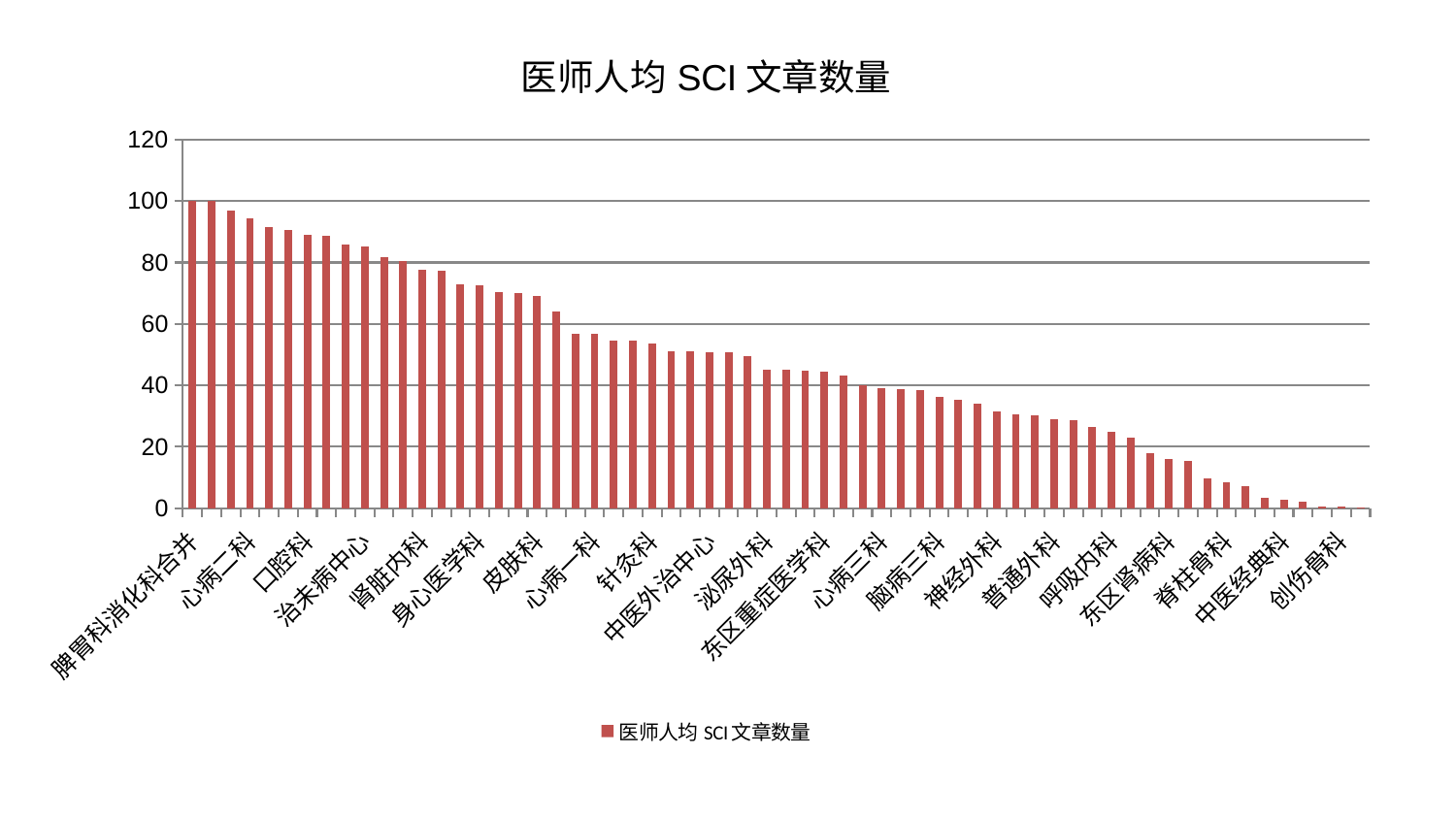

### Chart: 医师人均SCI文章数量

| Category | 医师人均SCI文章数量 |
|---|---|
| 脾胃科消化科合并 | 100.0 |
| 老年医学科 | 99.9208497865709 |
| 脑病一科 | 96.80806504964366 |
| 心病二科 | 94.3350376415543 |
| 肿瘤内科 | 91.50071476673797 |
| 显微骨科 | 90.5147633291396 |
| 口腔科 | 89.16410613866424 |
| 产科 | 88.81897333080867 |
| 肾病科 | 85.9990571750776 |
| 治未病中心 | 85.17024379212016 |
| 运动损伤骨科 | 81.81141028651629 |
| 小儿推拿科 | 80.63541858311103 |
| 肾脏内科 | 77.7481294062401 |
| 西区重症医学科 | 77.42974063725049 |
| 肝胆外科 | 73.07401636110222 |
| 身心医学科 | 72.44846747046728 |
| 眼科 | 70.3152363657481 |
| 骨科 | 70.13224317512513 |
| 皮肤科 | 69.18309386062742 |
| 美容皮肤科 | 63.96853576917301 |
| 乳腺甲状腺外科 | 56.9283118249697 |
| 心病一科 | 56.69333062106226 |
| 男科 | 54.67956319441901 |
| 脑病二科 | 54.515231605996206 |
| 针灸科 | 53.76713549486608 |
| 风湿病科 | 51.20668803573379 |
| 周围血管科 | 50.97756817908006 |
| 中医外治中心 | 50.856093343283106 |
| 肝病科 | 50.74083131698135 |
| 儿科 | 49.48356694420134 |
| 泌尿外科 | 45.165398836591926 |
| 微创骨科 | 45.061311665741364 |
| 康复科 | 44.803509754645546 |
| 东区重症医学科 | 44.5889240980531 |
| 耳鼻喉科 | 43.07936879730315 |
| 内分泌科 | 39.97136041760148 |
| 心病三科 | 39.21235042244376 |
| 心病四科 | 38.93228697883554 |
| 妇二科 | 38.476307589372134 |
| 脑病三科 | 36.36619638236463 |
| 消化内科 | 35.39732264943015 |
| 医院 | 34.09187332844195 |
| 神经外科 | 31.509252445267776 |
| 妇科妇二科合并 | 30.44818987327909 |
| 脾胃病科 | 30.13000707162919 |
| 普通外科 | 28.900181162244078 |
| 推拿科 | 28.599189956619004 |
| 血液科 | 26.48086024326808 |
| 呼吸内科 | 24.89261687584447 |
| 关节骨科 | 22.85332398800438 |
| 心血管内科 | 17.782442342740104 |
| 东区肾病科 | 16.009524749556483 |
| 综合内科 | 15.4127678626877 |
| 重症医学科 | 9.785023056601519 |
| 脊柱骨科 | 8.325920366780057 |
| 神经内科 | 7.148142430625398 |
| 胸外科 | 3.36903265709452 |
| 中医经典科 | 2.6165314255688594 |
| 小儿骨科 | 2.049792226673408 |
| 肛肠科 | 0.5531279998032372 |
| 创伤骨科 | 0.46897883518209216 |
| 妇科 | 0.135132173958769 |
45